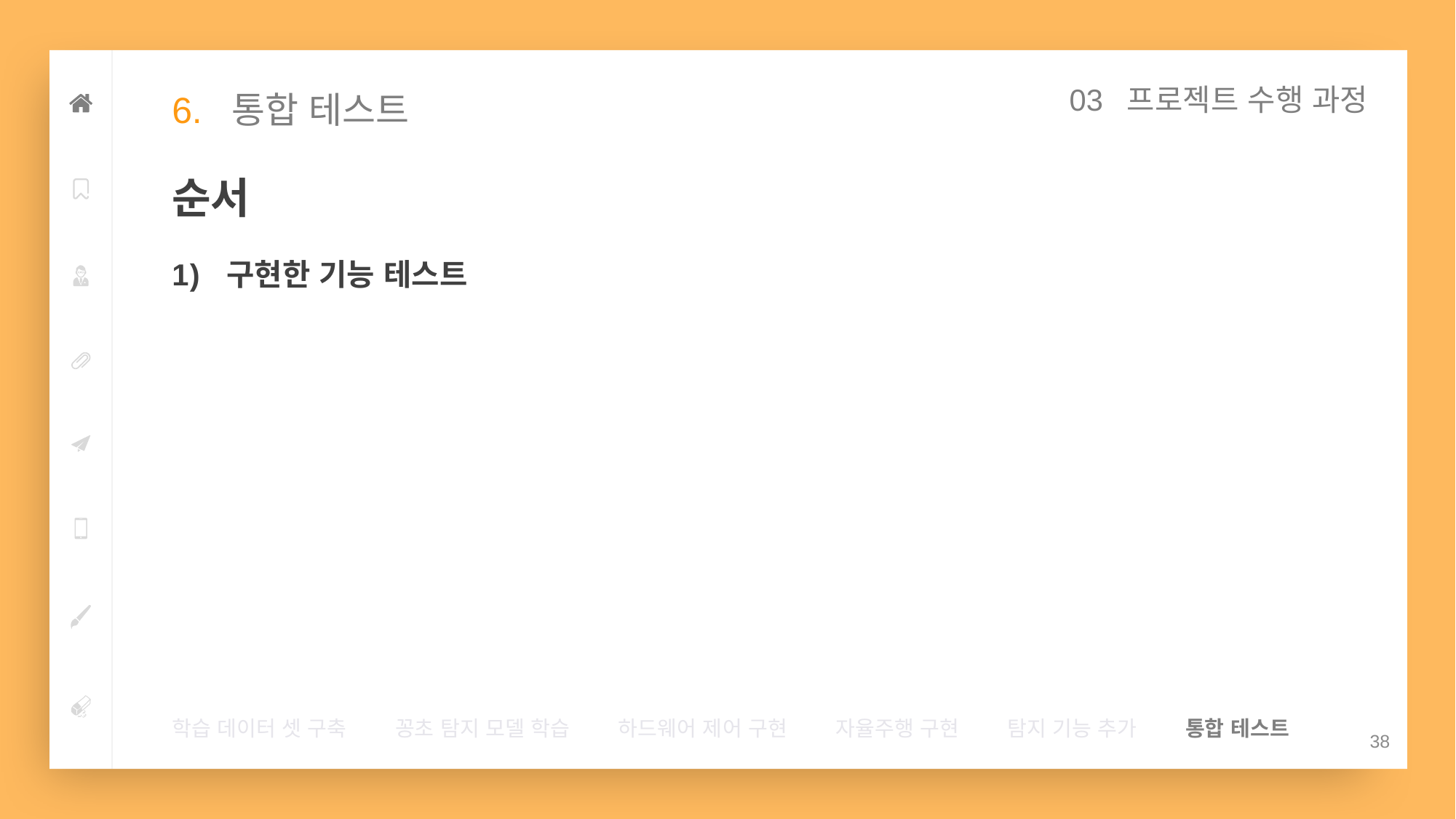

03  프로젝트 수행 과정
# 6.  통합 테스트
순서
구현한 기능 테스트

학습 데이터 셋 구축        꽁초 탐지 모델 학습        하드웨어 제어 구현        자율주행 구현        탐지 기능 추가        통합 테스트
38